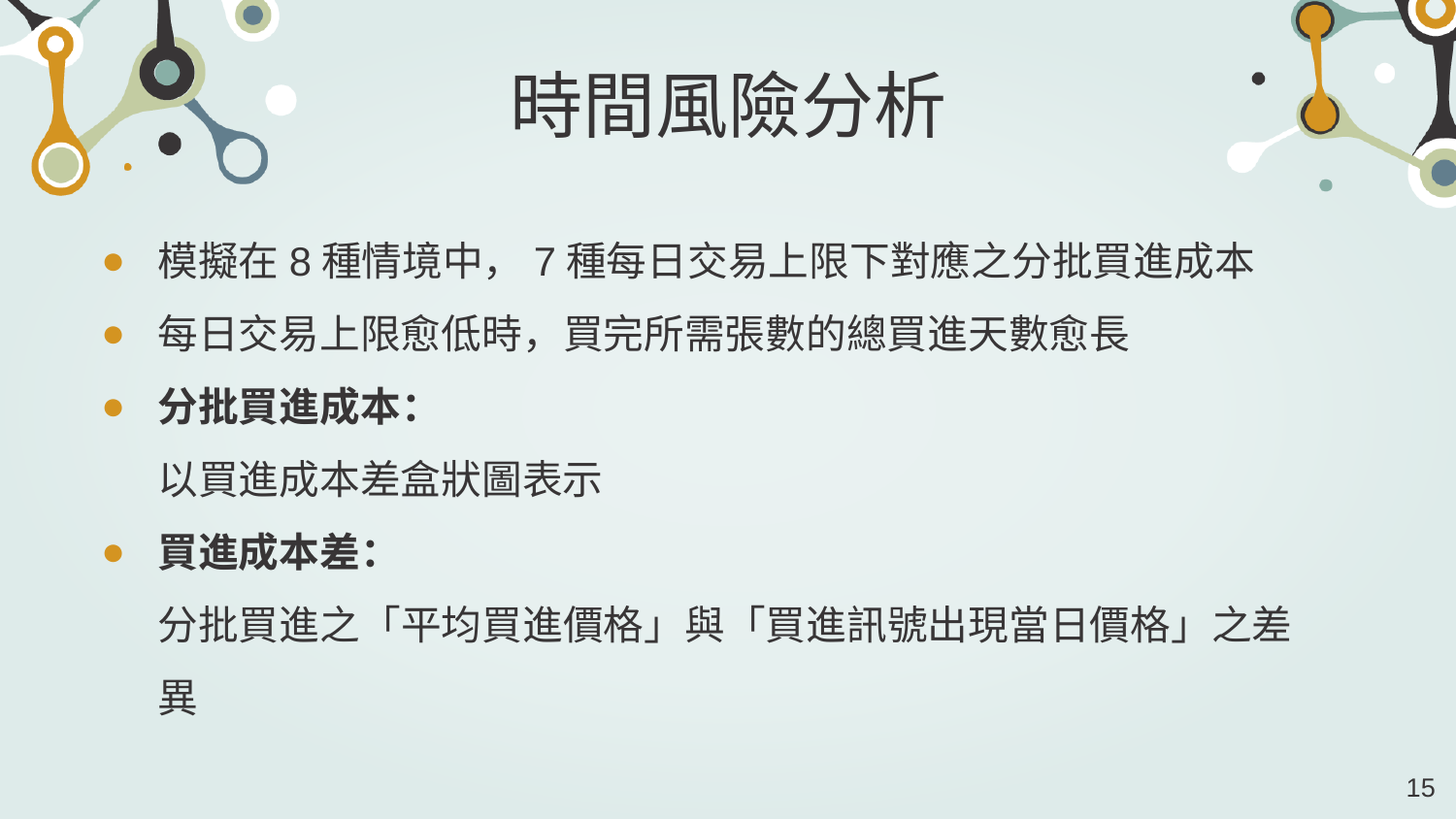

# 時間風險分析

模擬在8種情境中，7種每日交易上限下對應之分批買進成本
每日交易上限愈低時，買完所需張數的總買進天數愈長
分批買進成本：
以買進成本差盒狀圖表示
買進成本差：
分批買進之「平均買進價格」與「買進訊號出現當日價格」之差異
15